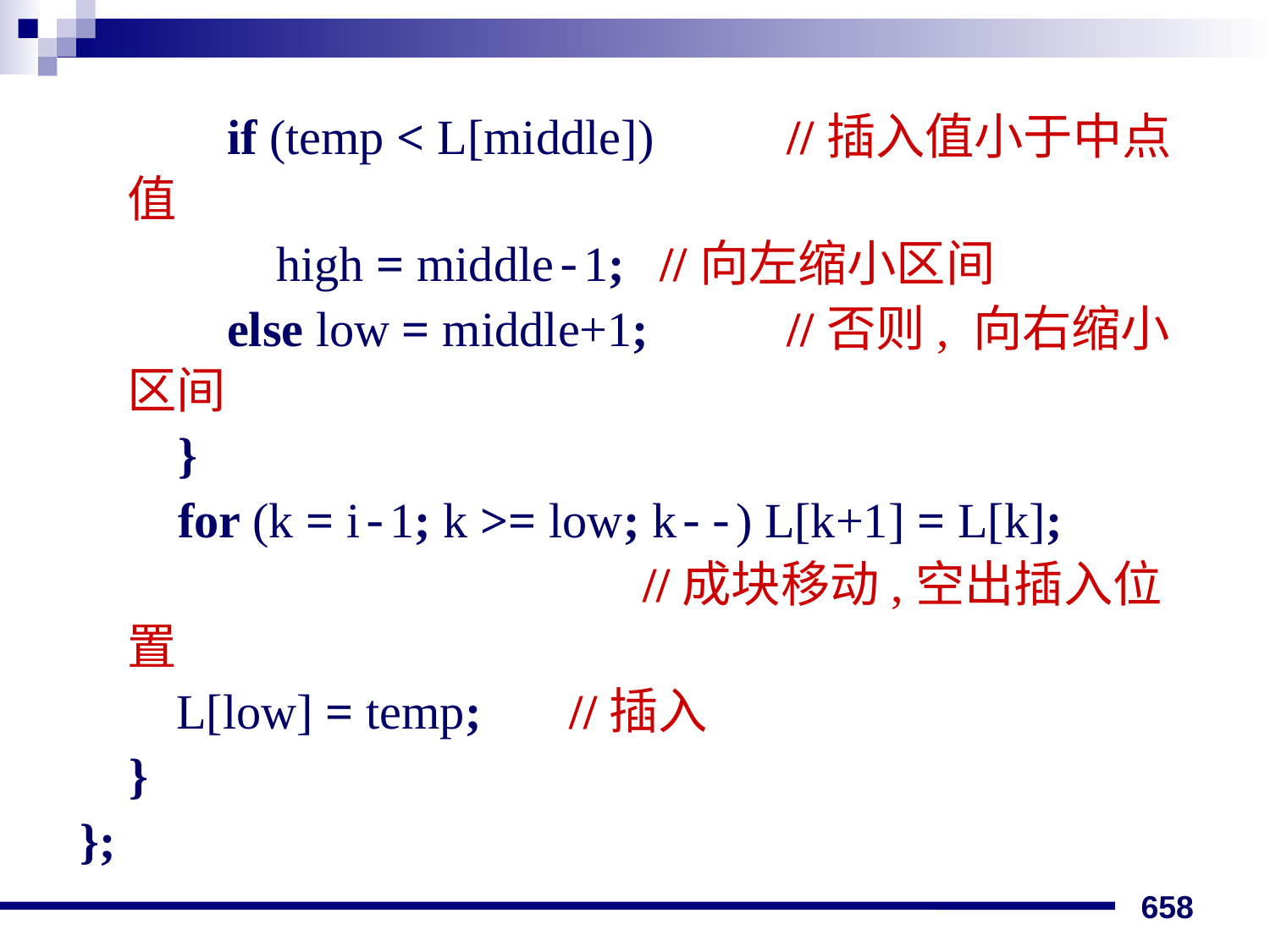

if (temp < L[middle])	  //插入值小于中点值
                high = middle-1;	  //向左缩小区间
            else low = middle+1;	  //否则, 向右缩小区间
        }
        for (k = i-1; k >= low; k--) L[k+1] = L[k];
	                                          //成块移动,空出插入位置
	    L[low] = temp;	     //插入
    }
};

658